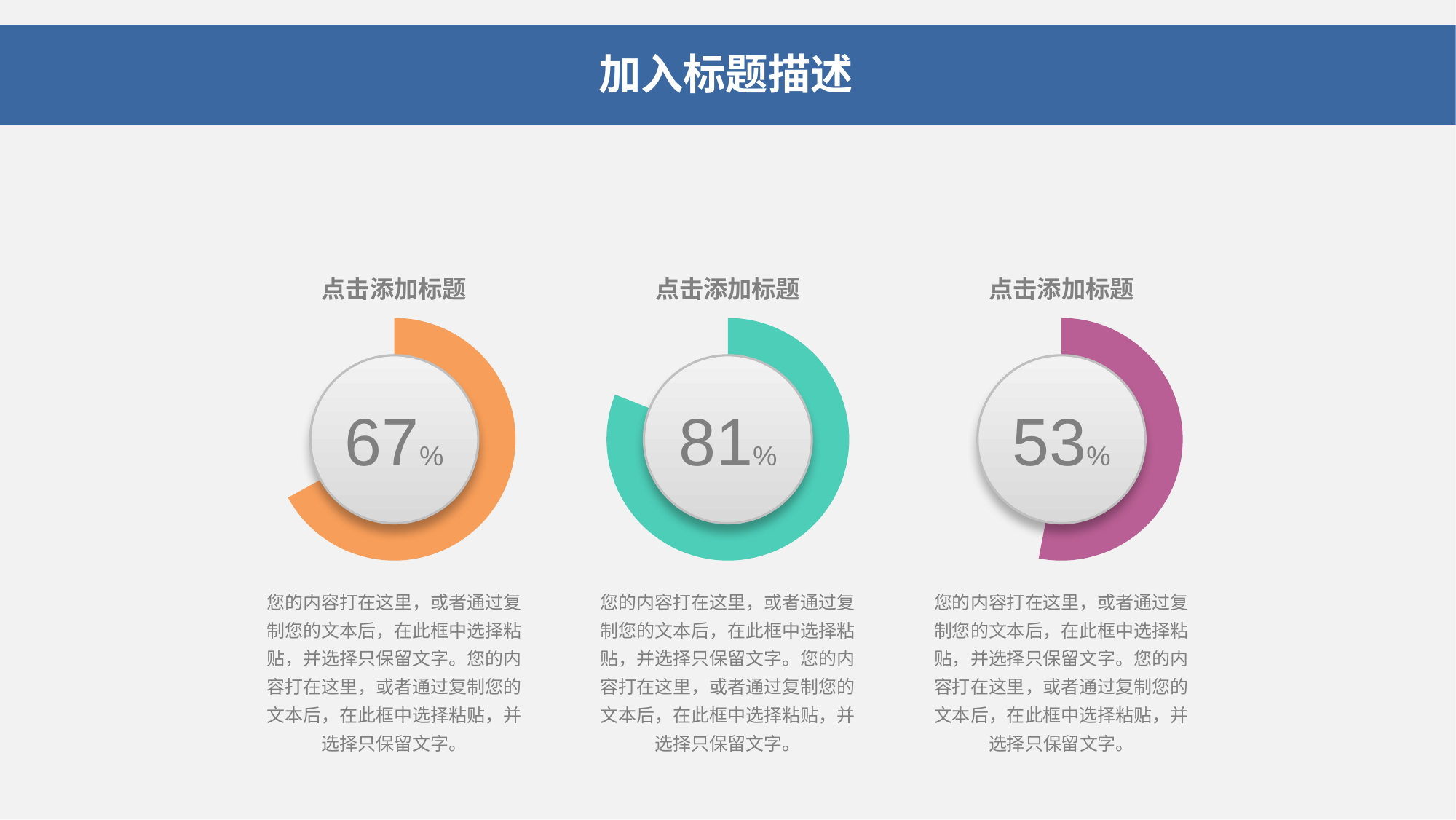

加入标题描述
点击添加标题
点击添加标题
点击添加标题

### Chart

| Category | 销售额 |
|---|---|
| 第一季度 | 67.0 |
| 第二季度 | 33.0 |

### Chart

| Category | 销售额 |
|---|---|
| 第一季度 | 81.0 |
| 第二季度 | 19.0 |

### Chart

| Category | 销售额 |
|---|---|
| 第一季度 | 53.0 |
| 第二季度 | 47.0 |
67%
81%
53%
您的内容打在这里，或者通过复制您的文本后，在此框中选择粘贴，并选择只保留文字。您的内容打在这里，或者通过复制您的文本后，在此框中选择粘贴，并选择只保留文字。
您的内容打在这里，或者通过复制您的文本后，在此框中选择粘贴，并选择只保留文字。您的内容打在这里，或者通过复制您的文本后，在此框中选择粘贴，并选择只保留文字。
您的内容打在这里，或者通过复制您的文本后，在此框中选择粘贴，并选择只保留文字。您的内容打在这里，或者通过复制您的文本后，在此框中选择粘贴，并选择只保留文字。